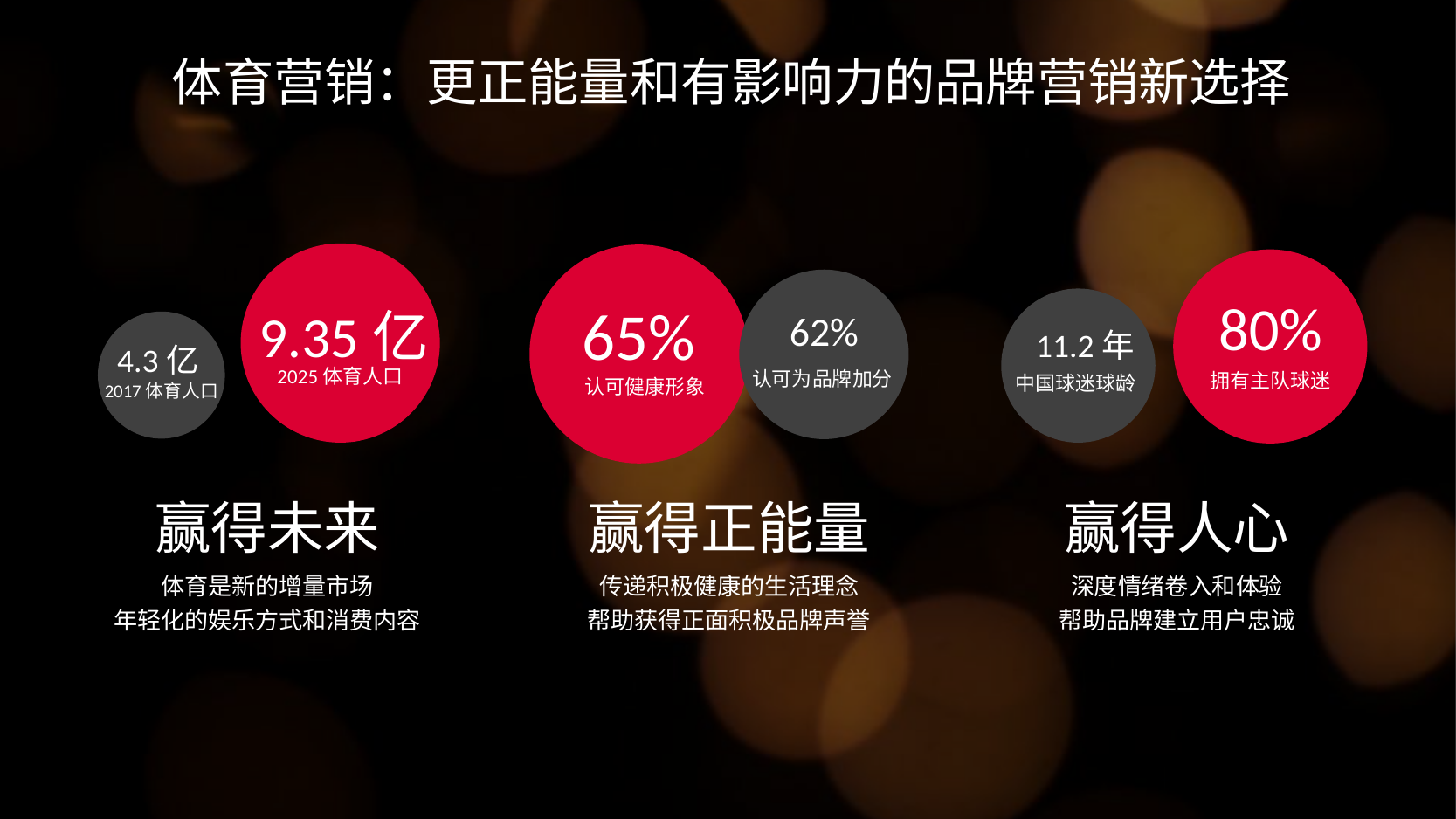

体育营销：更正能量和有影响力的品牌营销新选择

4.3亿
2025体育人口
2017体育人口
9.35亿
65%

认可健康形象
62%

认可为品牌加分
80%

拥有主队球迷

11.2年
中国球迷球龄
赢得未来
赢得正能量
赢得人心
体育是新的增量市场
年轻化的娱乐方式和消费内容
传递积极健康的生活理念
帮助获得正面积极品牌声誉
深度情绪卷入和体验
帮助品牌建立用户忠诚